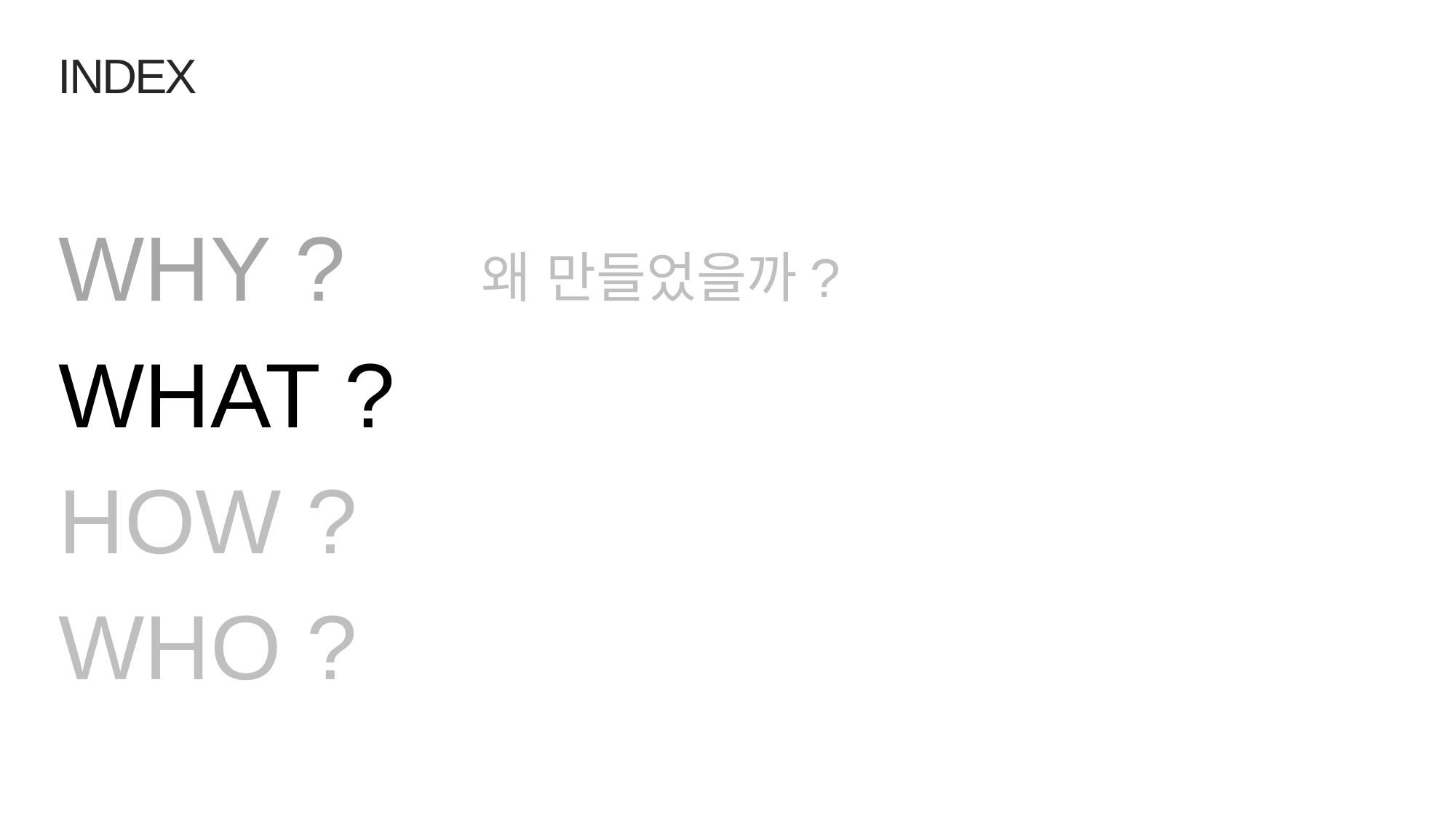

INDEX
WHY ?
왜 만들었을까?
WHAT ?
HOW ?
WHO ?